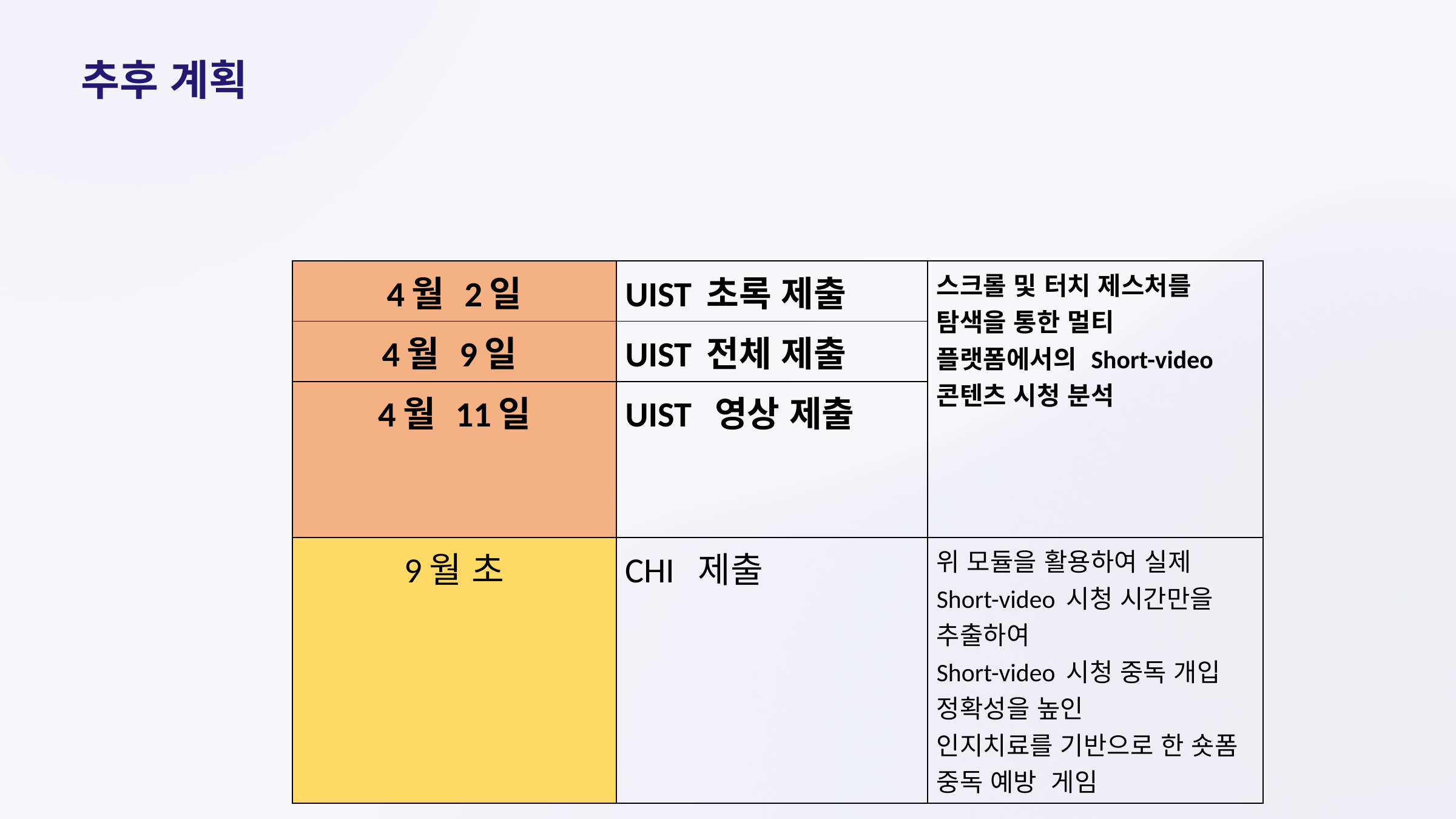

추후 계획
| 4월 2일 | UIST 초록 제출 | 스크롤 및 터치 제스처를 탐색을 통한 멀티 플랫폼에서의 Short-video 콘텐츠 시청 분석 |
| --- | --- | --- |
| 4월 9일 | UIST 전체 제출 |  |
| 4월 11일 | UIST 영상 제출 |  |
| 9월 초 | CHI 제출 | 위 모듈을 활용하여 실제 Short-video 시청 시간만을 추출하여 Short-video 시청 중독 개입 정확성을 높인 인지치료를 기반으로 한 숏폼 중독 예방 게임 |